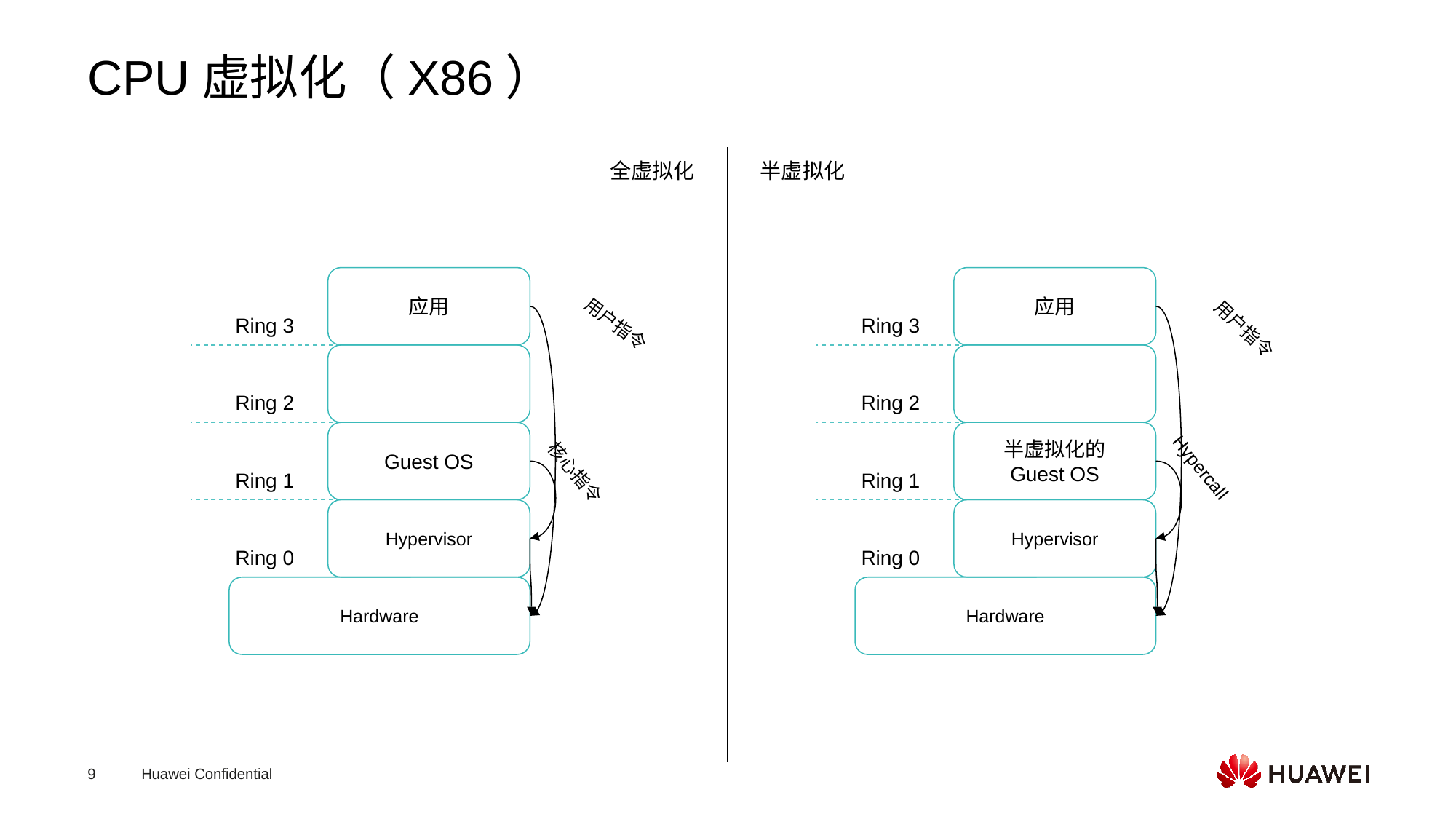

# CPU虚拟化（X86）
全虚拟化
半虚拟化
应用
Ring 3
应用
Ring 3
用户指令
用户指令

Ring 2

Ring 2
Guest OS
Ring 1
半虚拟化的
Guest OS
Ring 1
Hypercall
核心指令
Hypervisor
Hypervisor
Ring 0
Ring 0
Hardware
Hardware